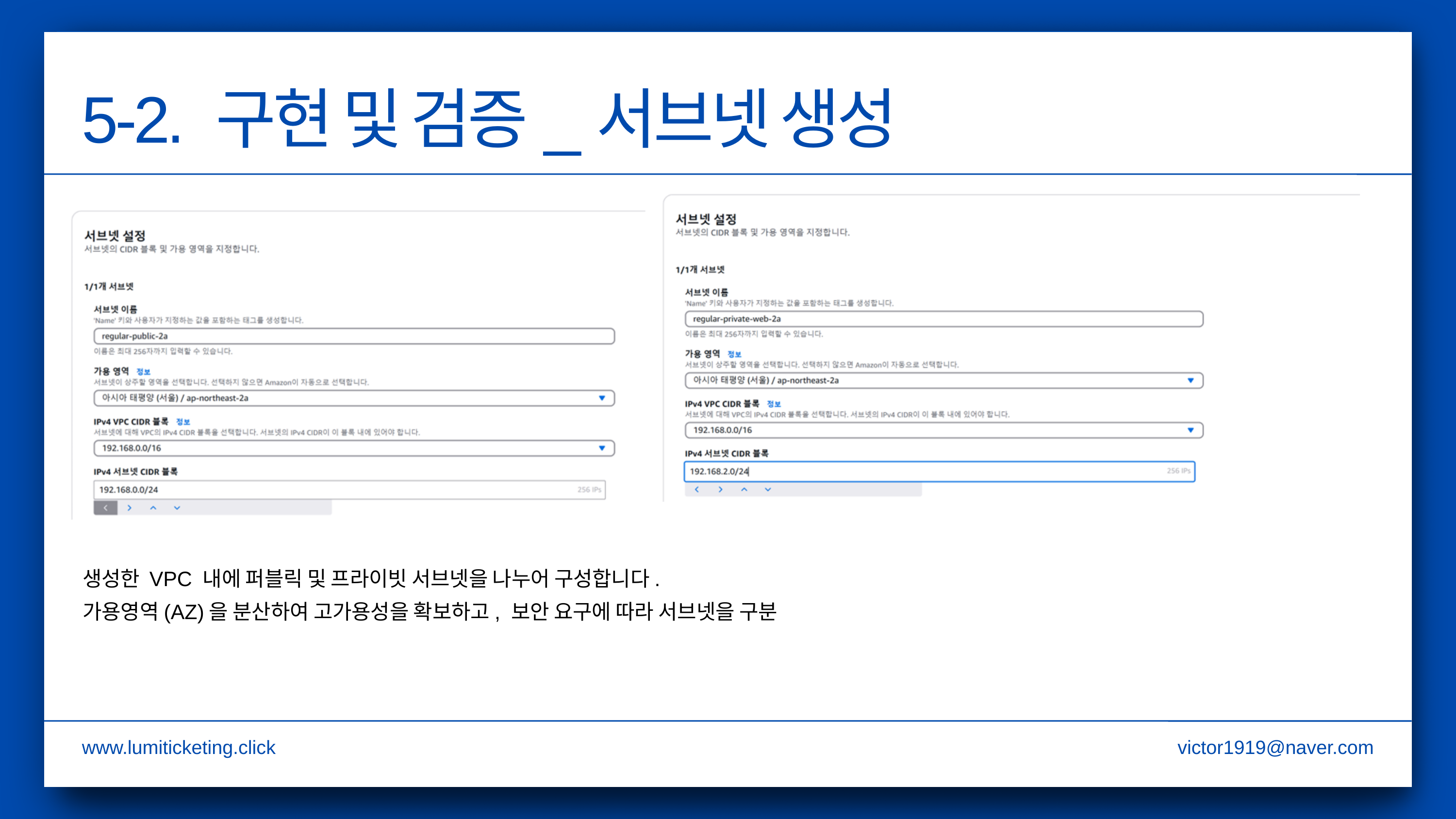

5-2. 구현 및 검증_서브넷 생성

생성한 VPC 내에 퍼블릭 및 프라이빗 서브넷을 나누어 구성합니다.
가용영역(AZ)을 분산하여 고가용성을 확보하고, 보안 요구에 따라 서브넷을 구분

www.lumiticketing.click
victor1919@naver.com